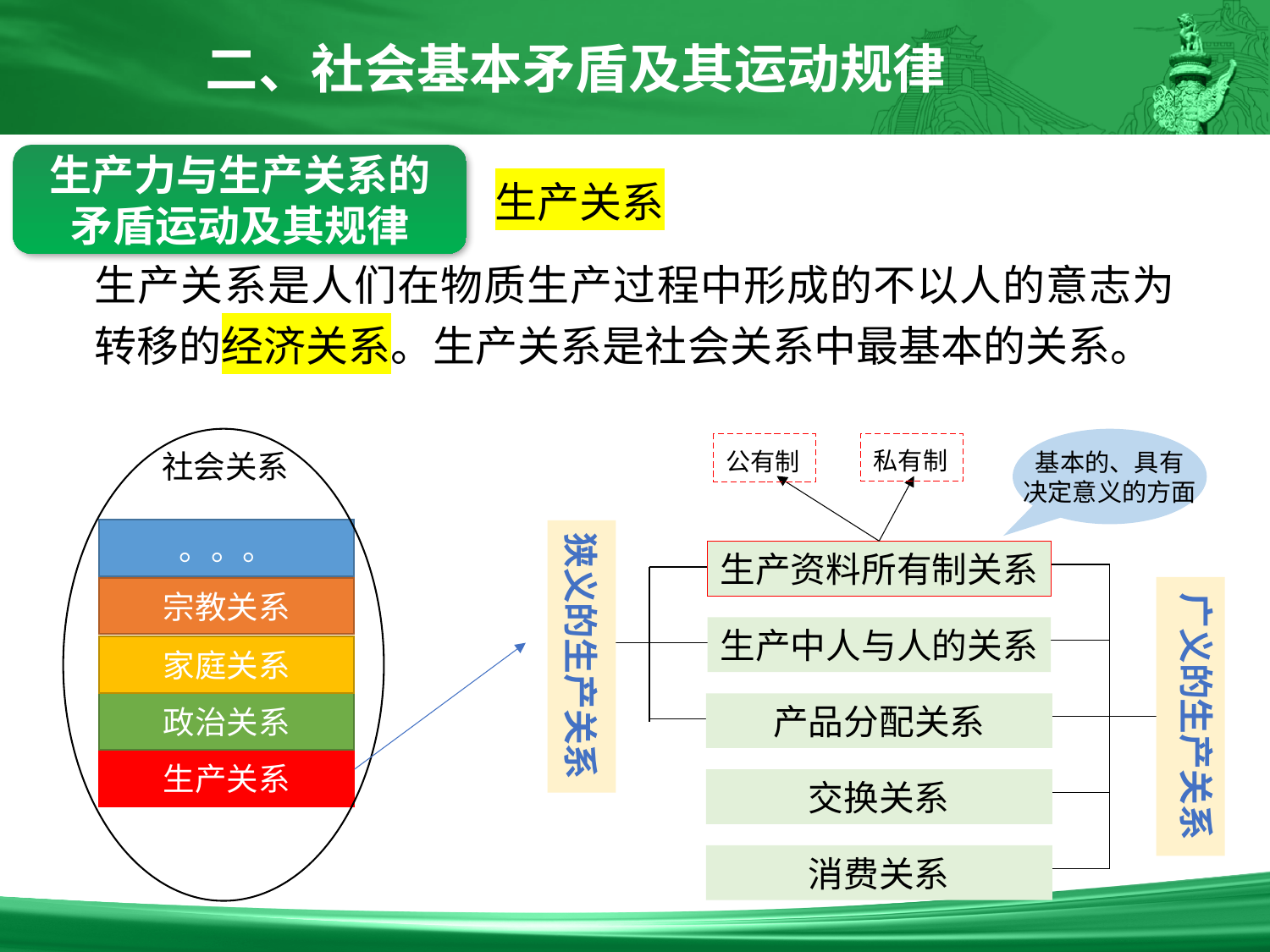

二、社会基本矛盾及其运动规律
生产力与生产关系的矛盾运动及其规律
生产关系
生产关系是人们在物质生产过程中形成的不以人的意志为转移的经济关系。生产关系是社会关系中最基本的关系。

基本的、具有
决定意义的方面
社会关系
私有制
公有制
。。。
狭义的生产关系
生产资料所有制关系
广义的生产关系
宗教关系
生产中人与人的关系
家庭关系
政治关系
产品分配关系
生产关系
交换关系
消费关系